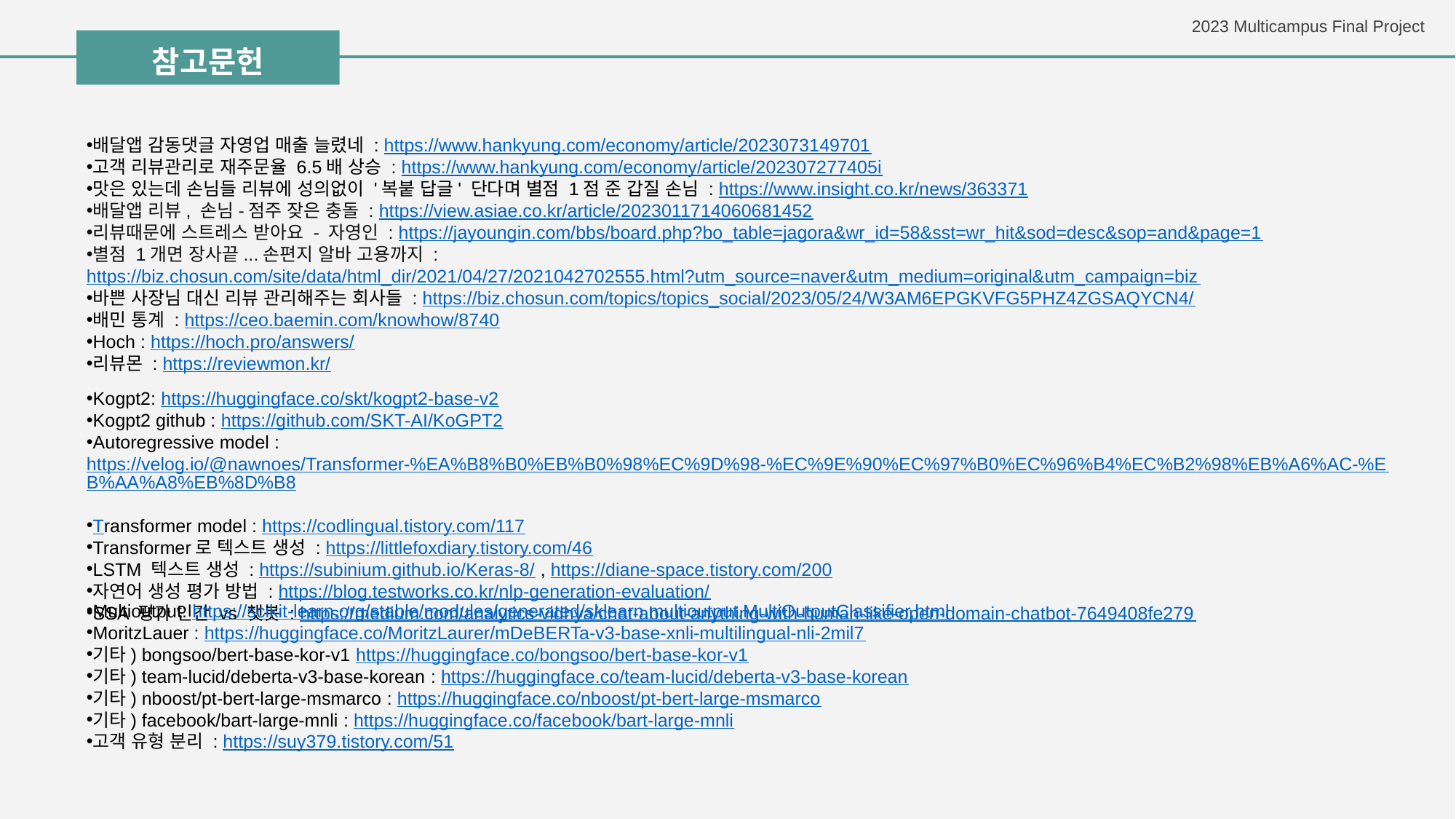

참고문헌
배달앱 감동댓글 자영업 매출 늘렸네 : https://www.hankyung.com/economy/article/2023073149701
고객 리뷰관리로 재주문율 6.5배 상승 : https://www.hankyung.com/economy/article/202307277405i
맛은 있는데 손님들 리뷰에 성의없이 '복붙 답글' 단다며 별점 1점 준 갑질 손님 : https://www.insight.co.kr/news/363371
배달앱 리뷰, 손님-점주 잦은 충돌 : https://view.asiae.co.kr/article/2023011714060681452
리뷰때문에 스트레스 받아요 - 자영인 : https://jayoungin.com/bbs/board.php?bo_table=jagora&wr_id=58&sst=wr_hit&sod=desc&sop=and&page=1
별점 1개면 장사끝...손편지 알바 고용까지 : https://biz.chosun.com/site/data/html_dir/2021/04/27/2021042702555.html?utm_source=naver&utm_medium=original&utm_campaign=biz
바쁜 사장님 대신 리뷰 관리해주는 회사들 : https://biz.chosun.com/topics/topics_social/2023/05/24/W3AM6EPGKVFG5PHZ4ZGSAQYCN4/
배민 통계 : https://ceo.baemin.com/knowhow/8740
Hoch : https://hoch.pro/answers/
리뷰몬 : https://reviewmon.kr/

Kogpt2: https://huggingface.co/skt/kogpt2-base-v2
Kogpt2 github : https://github.com/SKT-AI/KoGPT2
Autoregressive model : https://velog.io/@nawnoes/Transformer-%EA%B8%B0%EB%B0%98%EC%9D%98-%EC%9E%90%EC%97%B0%EC%96%B4%EC%B2%98%EB%A6%AC-%EB%AA%A8%EB%8D%B8
Transformer model : https://codlingual.tistory.com/117
Transformer로 텍스트 생성 : https://littlefoxdiary.tistory.com/46
LSTM 텍스트 생성 : https://subinium.github.io/Keras-8/ , https://diane-space.tistory.com/200
자연어 생성 평가 방법 : https://blog.testworks.co.kr/nlp-generation-evaluation/
SSA 평가 인간 vs 챗봇 : https://medium.com/analytics-vidhya/chat-about-anything-with-human-like-open-domain-chatbot-7649408fe279
Multioutput: https://scikit-learn.org/stable/modules/generated/sklearn.multioutput.MultiOutputClassifier.html
MoritzLauer : https://huggingface.co/MoritzLaurer/mDeBERTa-v3-base-xnli-multilingual-nli-2mil7
기타) bongsoo/bert-base-kor-v1 https://huggingface.co/bongsoo/bert-base-kor-v1
기타) team-lucid/deberta-v3-base-korean : https://huggingface.co/team-lucid/deberta-v3-base-korean
기타) nboost/pt-bert-large-msmarco : https://huggingface.co/nboost/pt-bert-large-msmarco
기타) facebook/bart-large-mnli : https://huggingface.co/facebook/bart-large-mnli
고객 유형 분리 : https://suy379.tistory.com/51